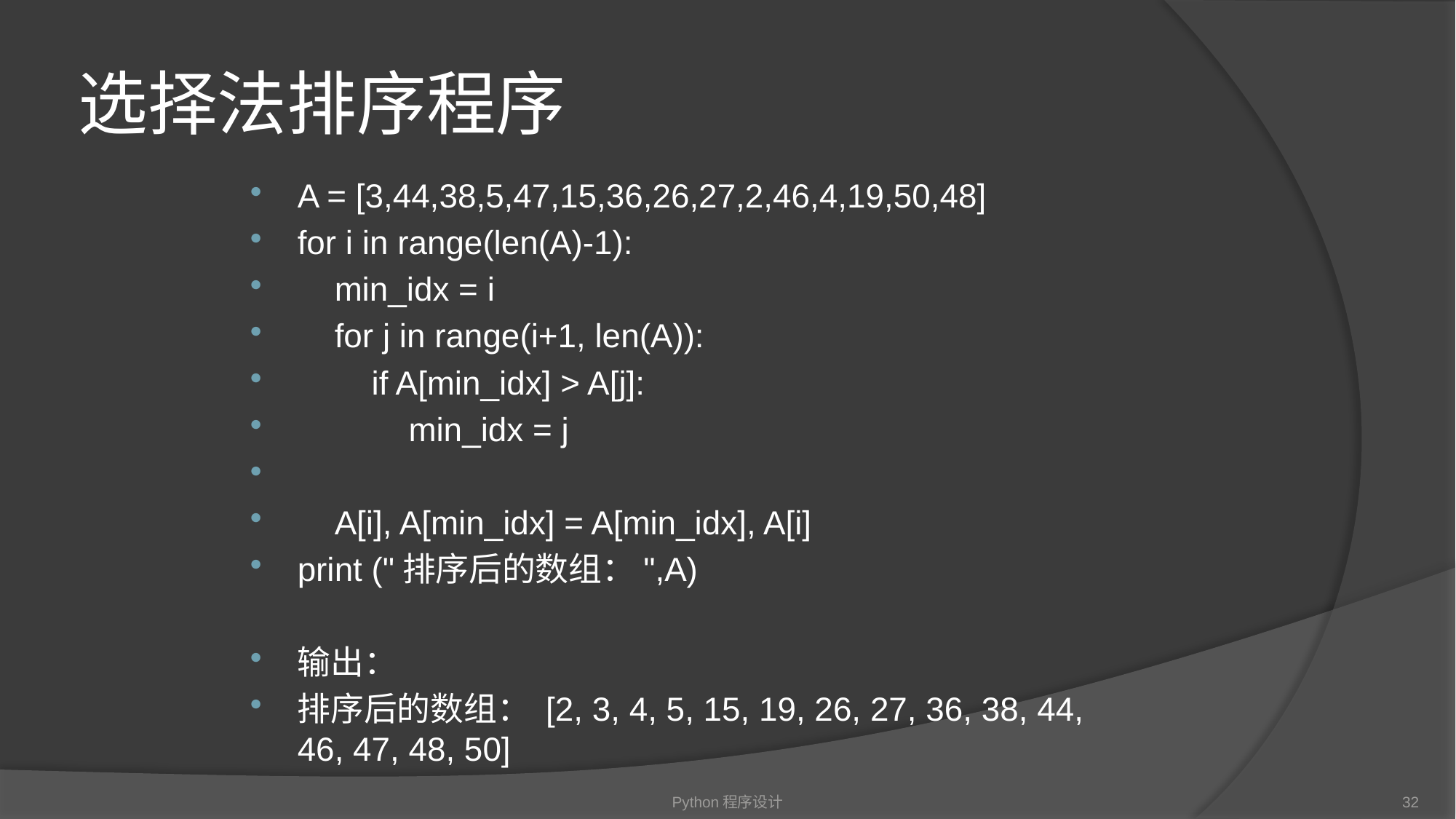

# 选择法排序程序
A = [3,44,38,5,47,15,36,26,27,2,46,4,19,50,48]
for i in range(len(A)-1):
    min_idx = i
    for j in range(i+1, len(A)):
        if A[min_idx] > A[j]:
            min_idx = j

    A[i], A[min_idx] = A[min_idx], A[i]
print ("排序后的数组：",A)

输出：
排序后的数组： [2, 3, 4, 5, 15, 19, 26, 27, 36, 38, 44, 46, 47, 48, 50]

Python程序设计
32